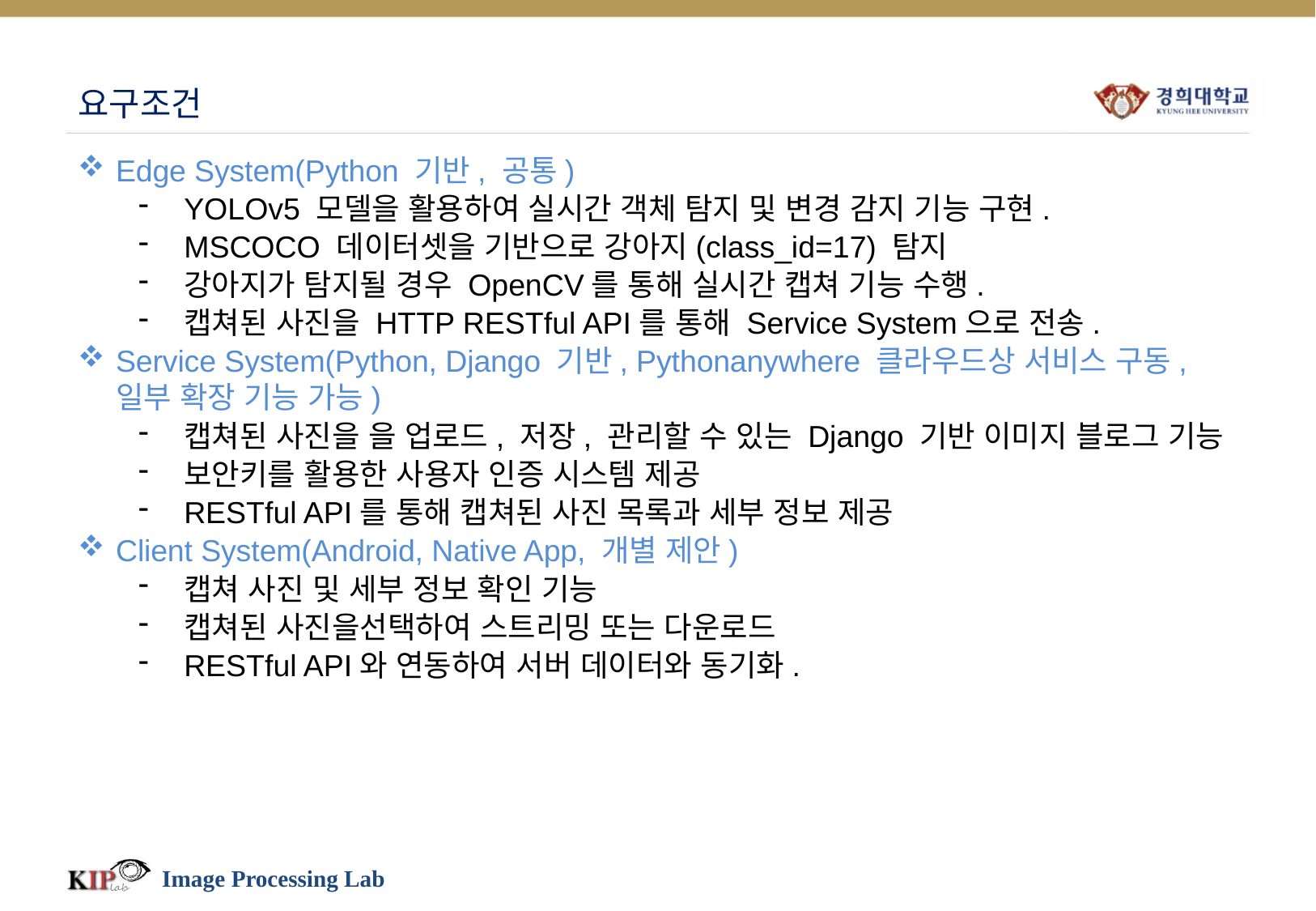

# 요구조건
Edge System(Python 기반, 공통)
YOLOv5 모델을 활용하여 실시간 객체 탐지 및 변경 감지 기능 구현.
MSCOCO 데이터셋을 기반으로 강아지(class_id=17) 탐지
강아지가 탐지될 경우 OpenCV를 통해 실시간 캡쳐 기능 수행.
캡쳐된 사진을 HTTP RESTful API를 통해 Service System으로 전송.
Service System(Python, Django 기반, Pythonanywhere 클라우드상 서비스 구동, 일부 확장 기능 가능)
캡쳐된 사진을 을 업로드, 저장, 관리할 수 있는 Django 기반 이미지 블로그 기능
보안키를 활용한 사용자 인증 시스템 제공
RESTful API를 통해 캡쳐된 사진 목록과 세부 정보 제공
Client System(Android, Native App, 개별 제안)
캡쳐 사진 및 세부 정보 확인 기능
캡쳐된 사진을선택하여 스트리밍 또는 다운로드
RESTful API와 연동하여 서버 데이터와 동기화.
Image Processing Lab